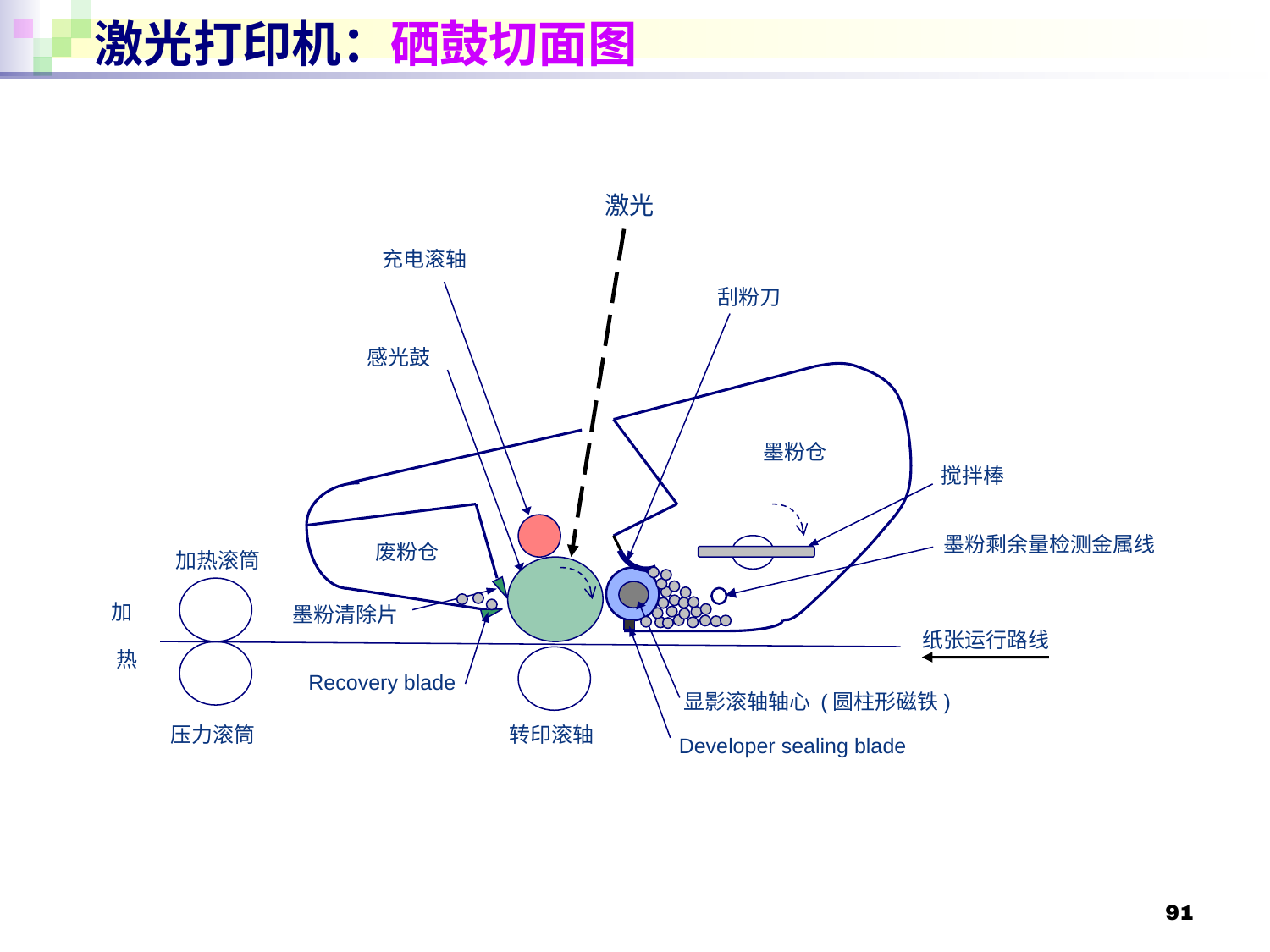

# 激光打印机：硒鼓切面图
激光

充电滚轴
刮粉刀

感光鼓

墨粉仓
搅拌棒

墨粉剩余量检测金属线

废粉仓

加热滚筒

墨粉清除片

加

热

纸张运行路线

Recovery blade
显影滚轴轴心 (圆柱形磁铁)
压力滚筒
转印滚轴
Developer sealing blade
91